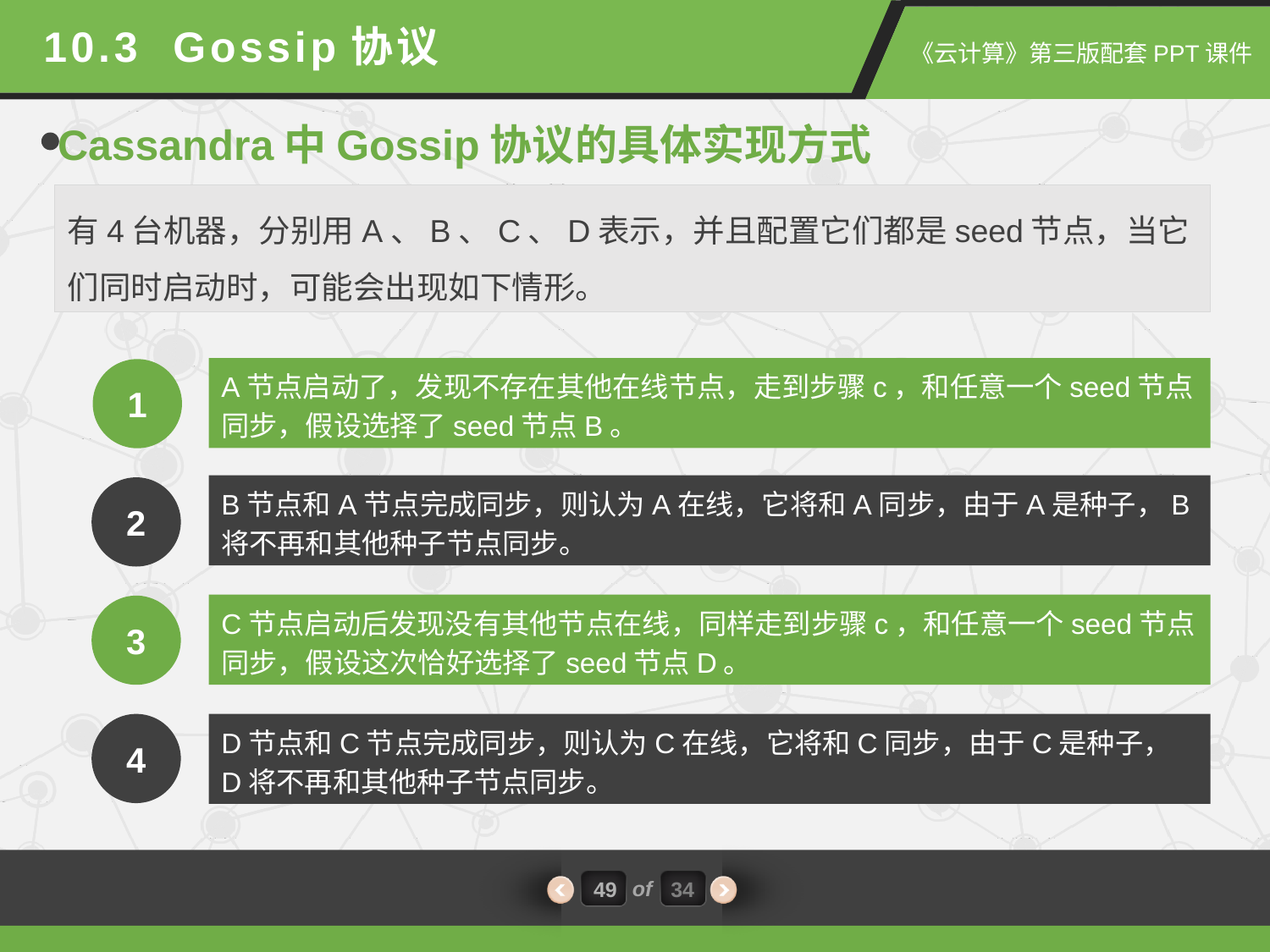

10.3  Gossip协议
Cassandra中Gossip协议的具体实现方式

有4台机器，分别用A、B、C、D表示，并且配置它们都是seed节点，当它们同时启动时，可能会出现如下情形。
A节点启动了，发现不存在其他在线节点，走到步骤c，和任意一个seed节点同步，假设选择了seed节点B。
1
B节点和A节点完成同步，则认为A在线，它将和A同步，由于A是种子，B将不再和其他种子节点同步。
2
C节点启动后发现没有其他节点在线，同样走到步骤c，和任意一个seed节点同步，假设这次恰好选择了seed节点D。
3
D节点和C节点完成同步，则认为C在线，它将和C同步，由于C是种子，D将不再和其他种子节点同步。
4
49